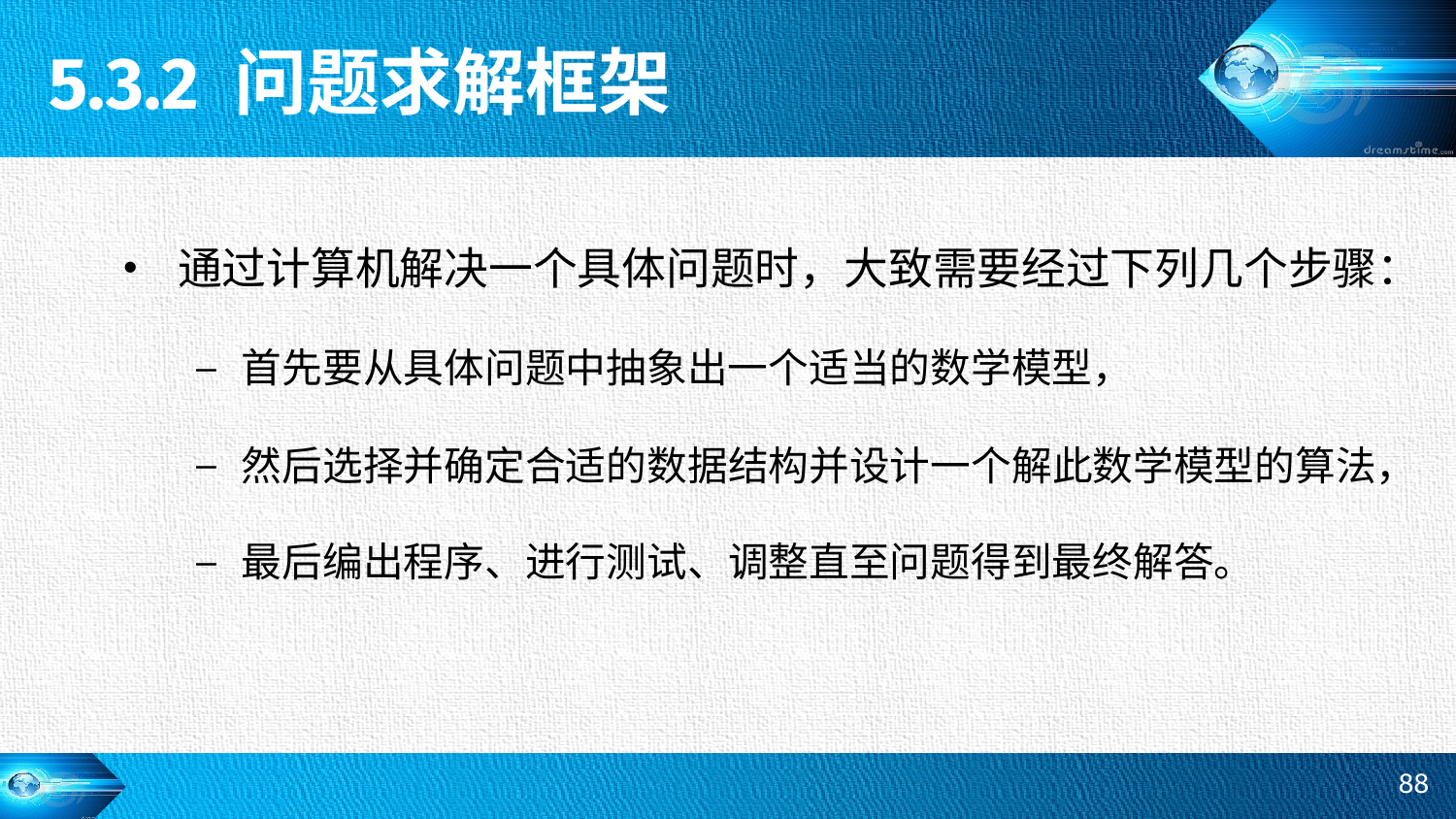

5.3.2 问题求解框架
通过计算机解决一个具体问题时，大致需要经过下列几个步骤：
首先要从具体问题中抽象出一个适当的数学模型，
然后选择并确定合适的数据结构并设计一个解此数学模型的算法，
最后编出程序、进行测试、调整直至问题得到最终解答。
88